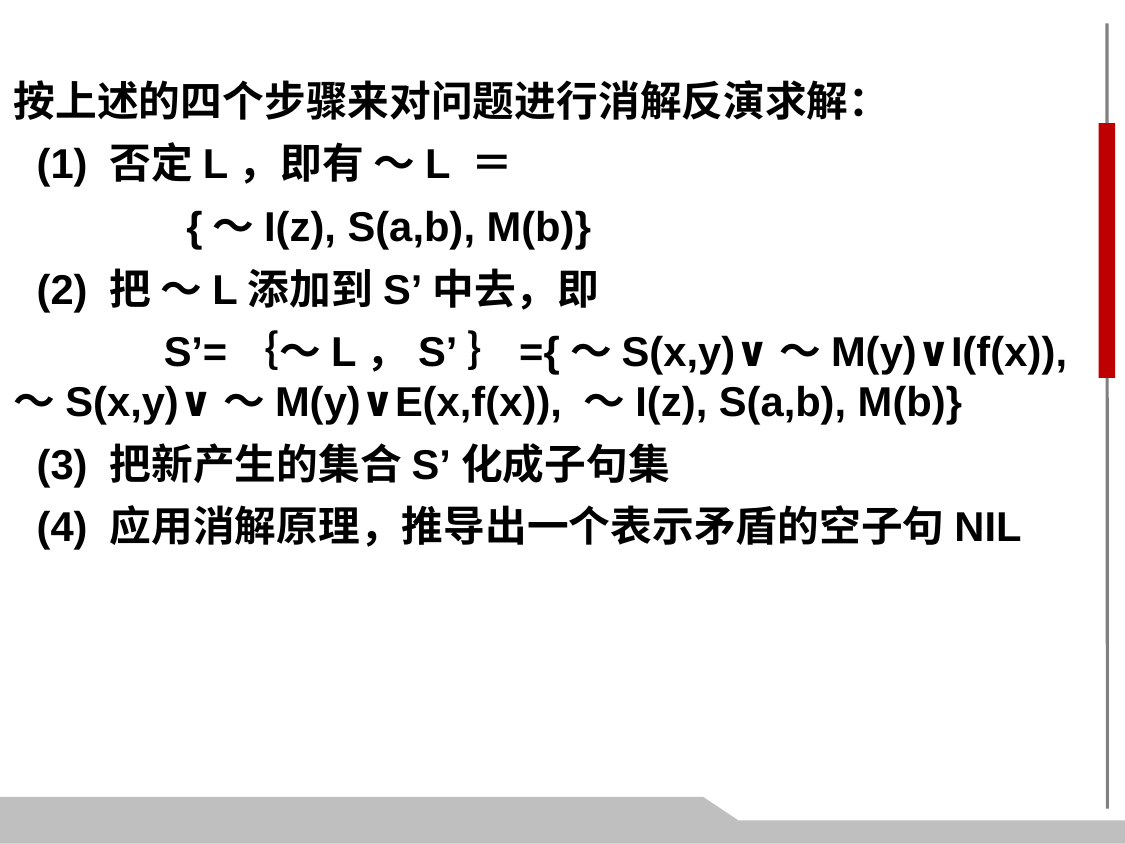

按上述的四个步骤来对问题进行消解反演求解：
  (1) 否定L，即有 ～L ＝
               {～I(z), S(a,b), M(b)}
  (2) 把 ～L添加到S’中去，即
 	S’=｛～L，S’｝={～S(x,y)∨～M(y)∨I(f(x)),～S(x,y)∨～M(y)∨E(x,f(x)), ～I(z), S(a,b), M(b)}
  (3) 把新产生的集合S’化成子句集
  (4) 应用消解原理，推导出一个表示矛盾的空子句NIL